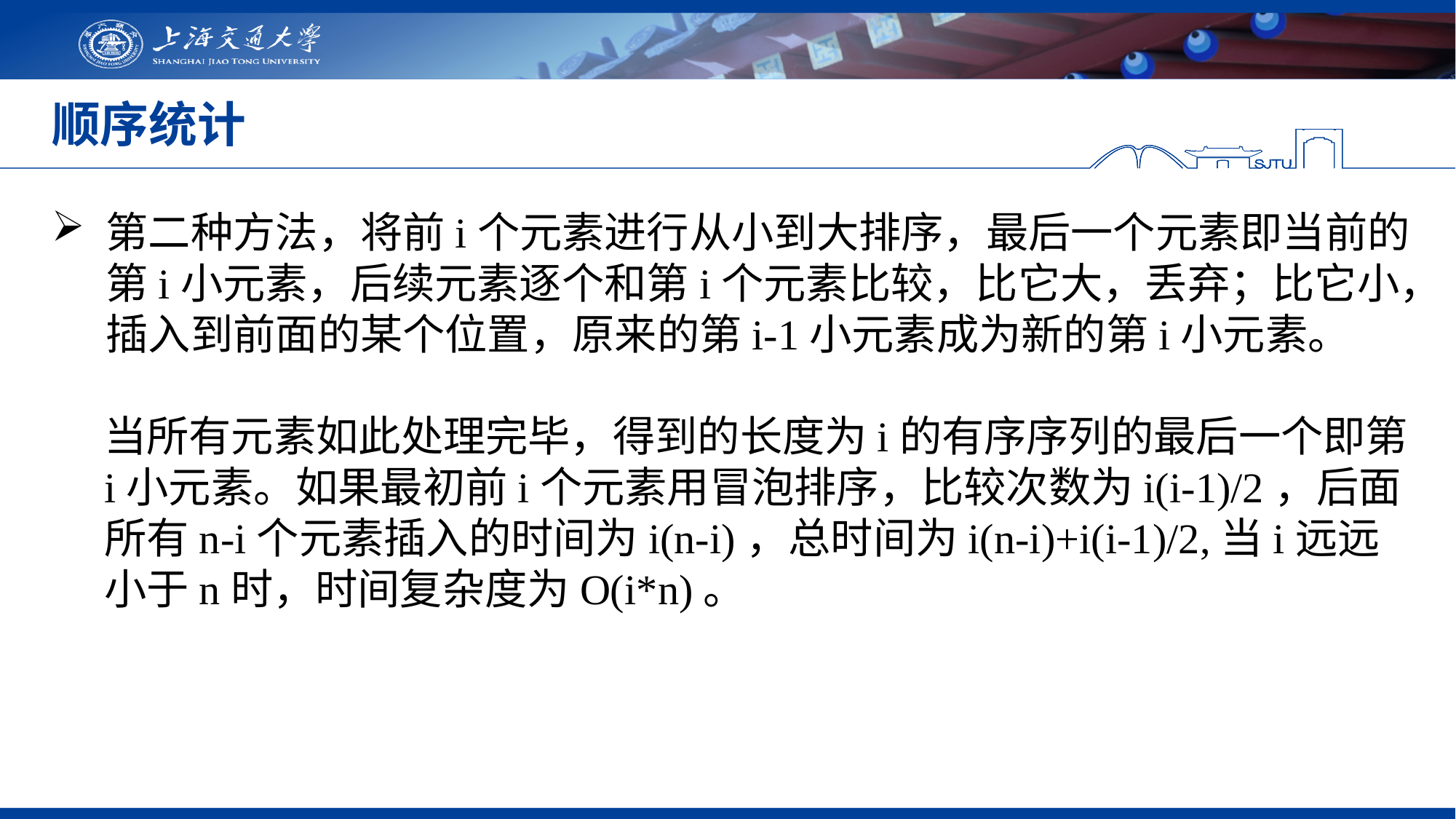

# 顺序统计
第二种方法，将前i个元素进行从小到大排序，最后一个元素即当前的第i小元素，后续元素逐个和第i个元素比较，比它大，丢弃；比它小，插入到前面的某个位置，原来的第i-1小元素成为新的第i小元素。

当所有元素如此处理完毕，得到的长度为i的有序序列的最后一个即第i小元素。如果最初前i个元素用冒泡排序，比较次数为i(i-1)/2，后面所有n-i个元素插入的时间为i(n-i)，总时间为i(n-i)+i(i-1)/2,当i远远小于n时，时间复杂度为O(i*n)。